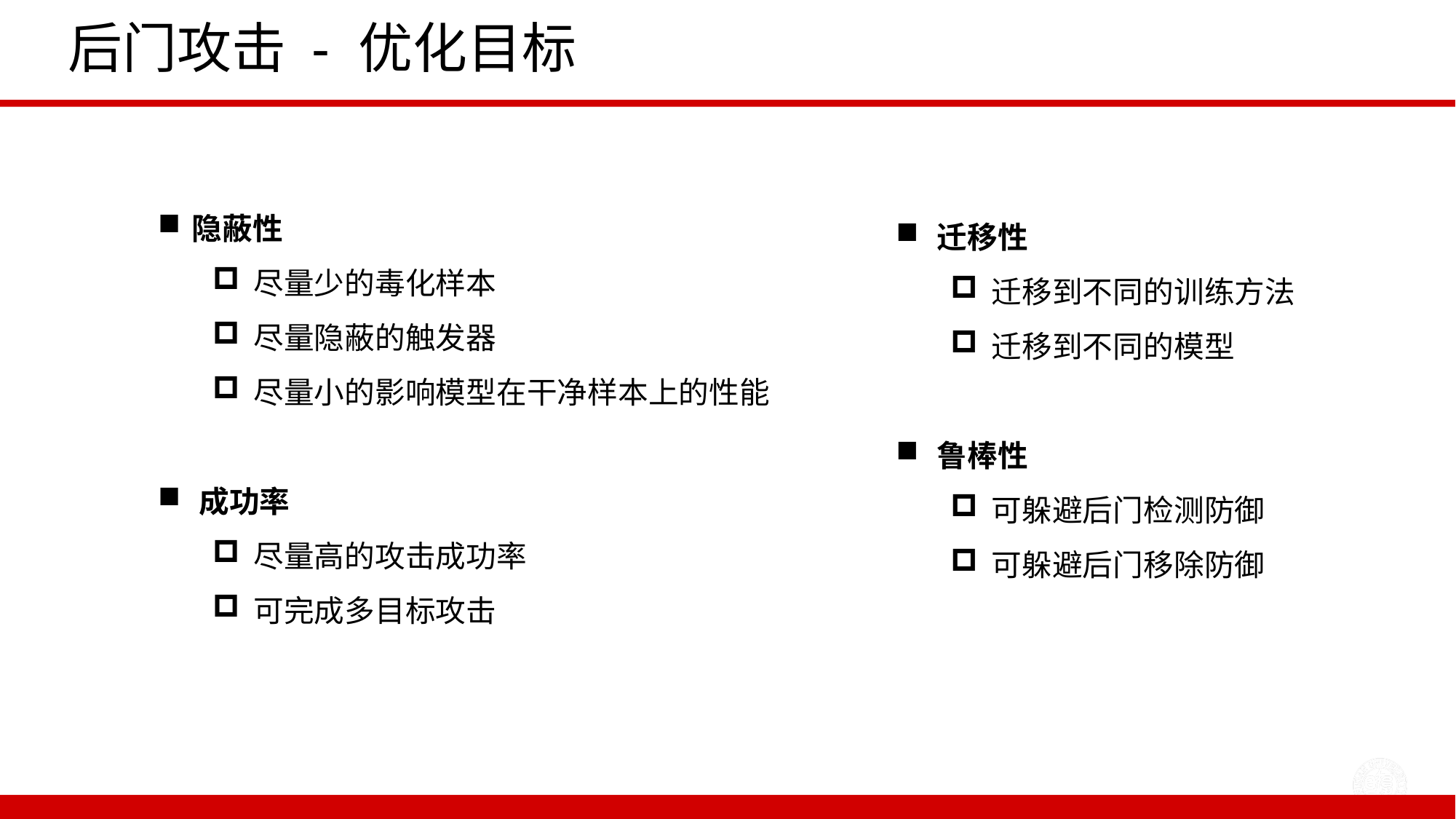

# 后门攻击 - 优化目标
隐蔽性
尽量少的毒化样本
尽量隐蔽的触发器
尽量小的影响模型在干净样本上的性能

成功率
尽量高的攻击成功率
可完成多目标攻击

迁移性
迁移到不同的训练方法
迁移到不同的模型

鲁棒性
可躲避后门检测防御
可躲避后门移除防御